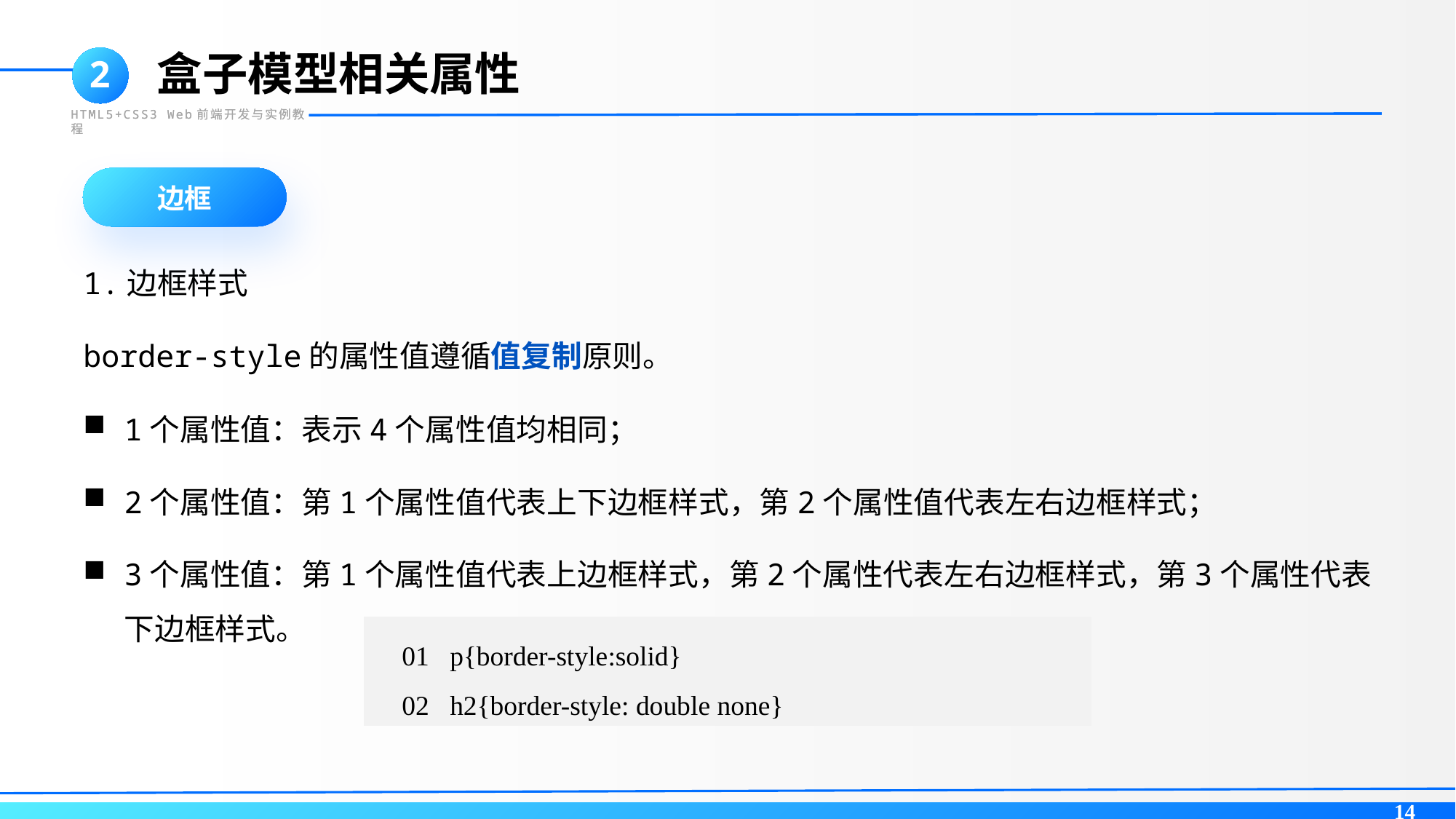

盒子模型相关属性
2
HTML5+CSS3 Web前端开发与实例教程
边框
1.边框样式
border-style的属性值遵循值复制原则。
1个属性值：表示4个属性值均相同；
2个属性值：第1个属性值代表上下边框样式，第2个属性值代表左右边框样式；
3个属性值：第1个属性值代表上边框样式，第2个属性代表左右边框样式，第3个属性代表下边框样式。

01   p{border-style:solid}
02   h2{border-style: double none}
14